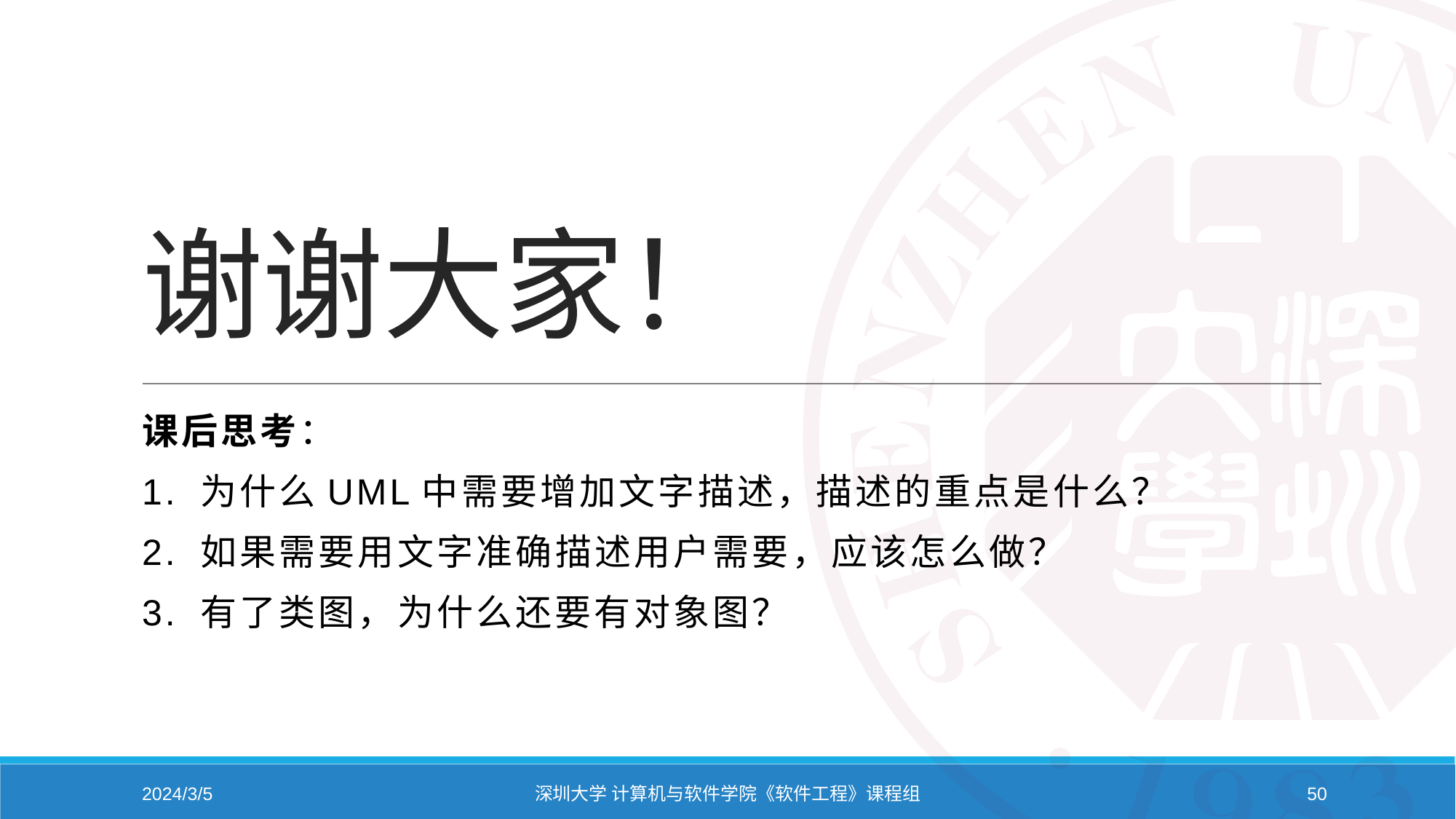

# 谢谢大家！
课后思考：
1. 为什么UML中需要增加文字描述，描述的重点是什么？
2. 如果需要用文字准确描述用户需要，应该怎么做？
3. 有了类图，为什么还要有对象图？
2024/3/5
深圳大学 计算机与软件学院《软件工程》课程组
50